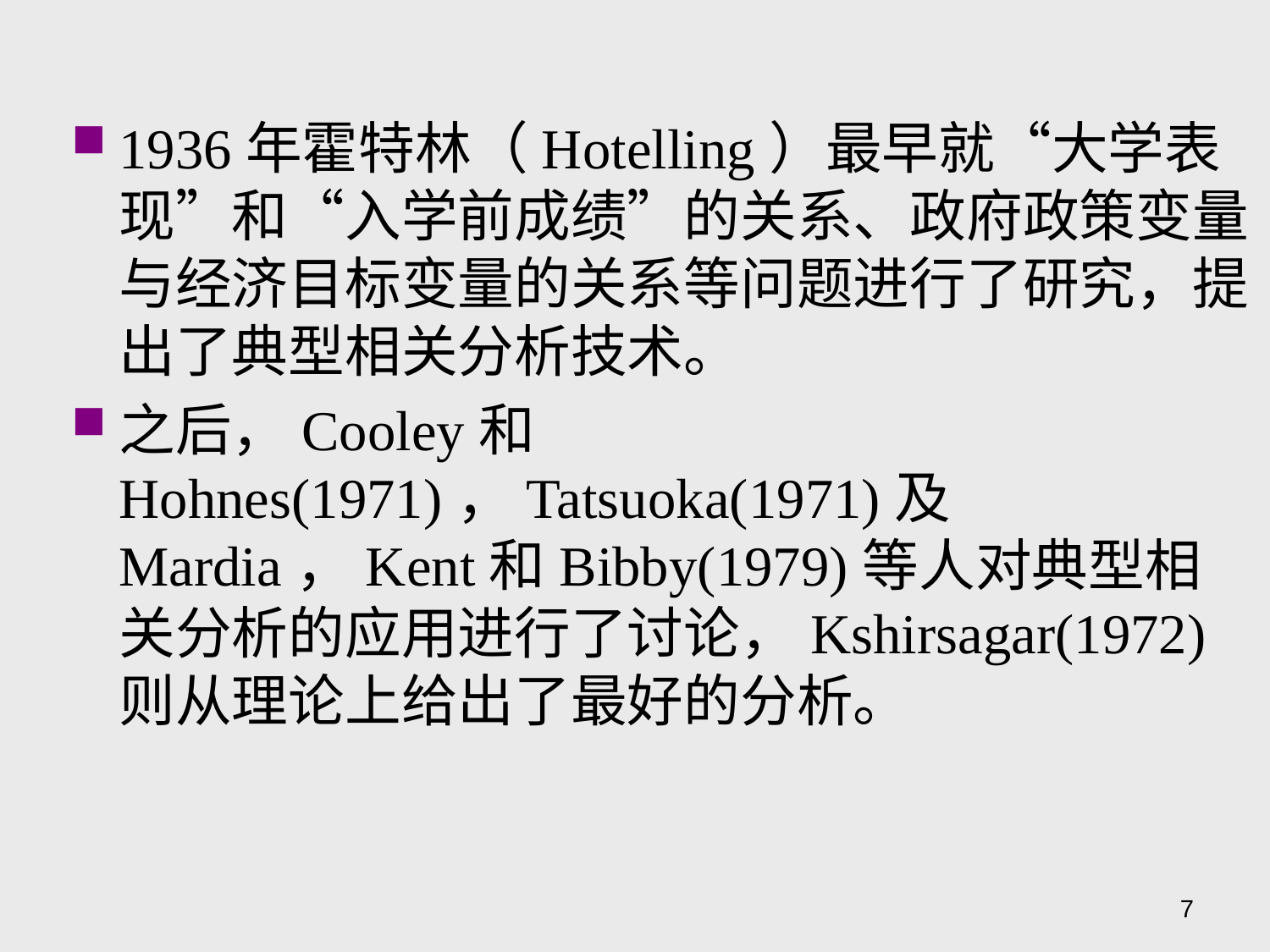

1936年霍特林（Hotelling）最早就“大学表现”和“入学前成绩”的关系、政府政策变量与经济目标变量的关系等问题进行了研究，提出了典型相关分析技术。
之后，Cooley和Hohnes(1971)，Tatsuoka(1971)及Mardia，Kent和Bibby(1979)等人对典型相关分析的应用进行了讨论，Kshirsagar(1972)则从理论上给出了最好的分析。
7